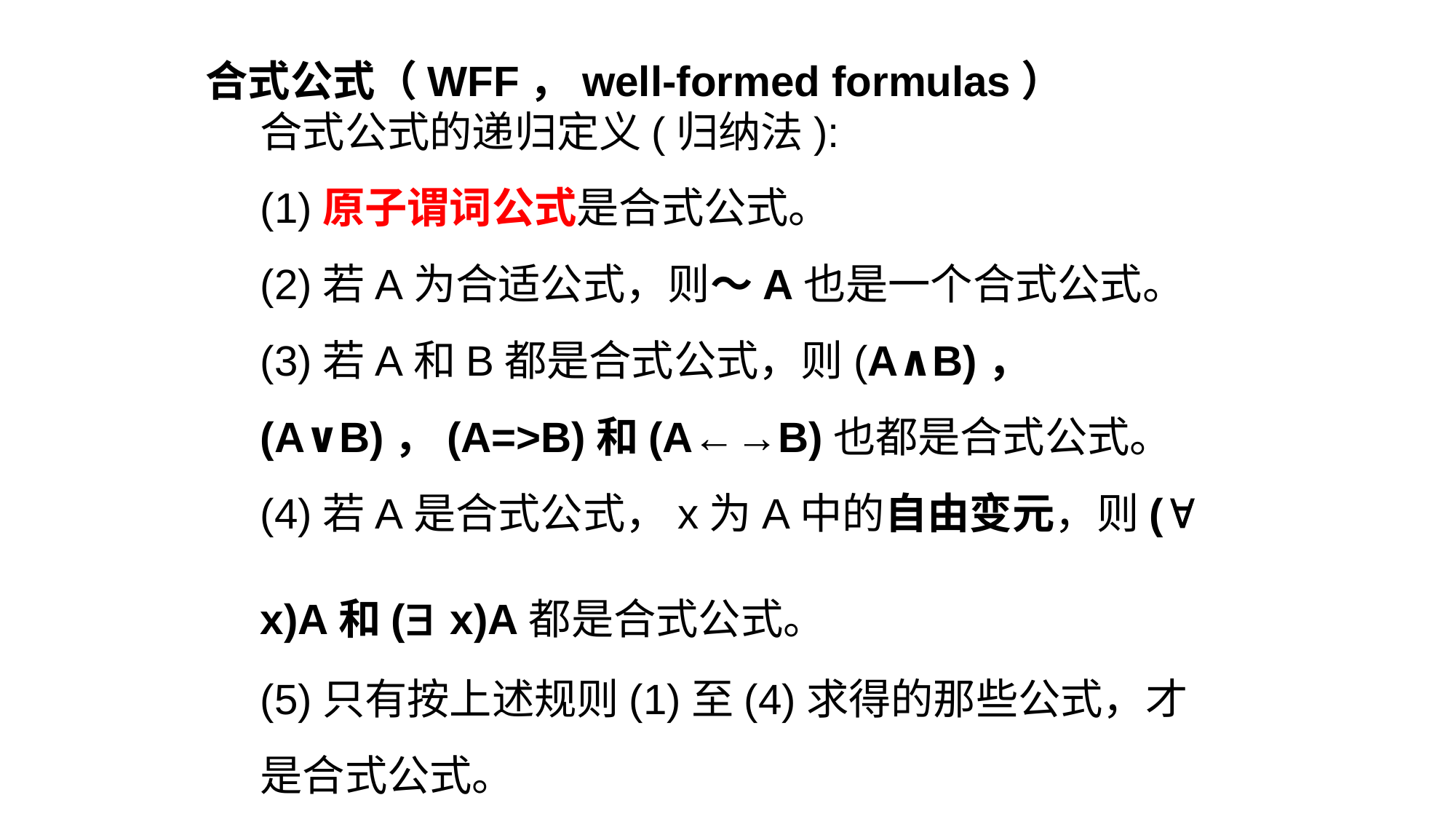

合式公式（WFF，well-formed formulas）
合式公式的递归定义(归纳法):
(1)原子谓词公式是合式公式。
(2)若A为合适公式，则～A也是一个合式公式。
(3)若A和B都是合式公式，则(A∧B)，(A∨B)，(A=>B)和(A←→B)也都是合式公式。
(4)若A是合式公式，x为A中的自由变元，则(∀ x)A和(∃ x)A都是合式公式。
(5)只有按上述规则(1)至(4)求得的那些公式，才是合式公式。